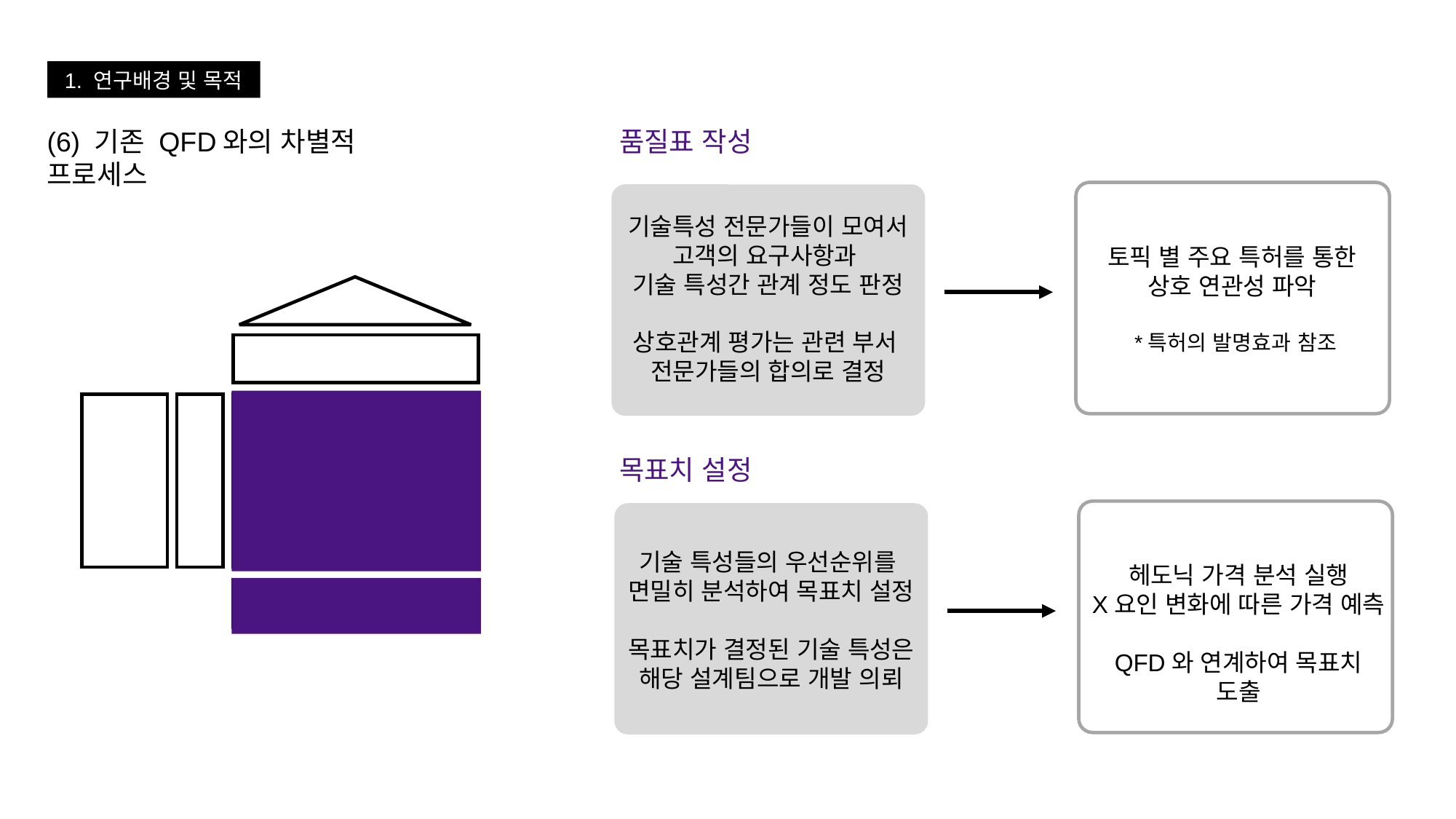

1. 연구배경 및 목적
(6) 기존 QFD와의 차별적 프로세스
품질표 작성

토픽 별 주요 특허를 통한
상호 연관성 파악

*특허의 발명효과 참조

기술특성 전문가들이 모여서
고객의 요구사항과
기술 특성간 관계 정도 판정

상호관계 평가는 관련 부서
전문가들의 합의로 결정

목표치 설정

헤도닉 가격 분석 실행
X요인 변화에 따른 가격 예측

QFD와 연계하여 목표치 도출

기술 특성들의 우선순위를
면밀히 분석하여 목표치 설정

목표치가 결정된 기술 특성은
해당 설계팀으로 개발 의뢰